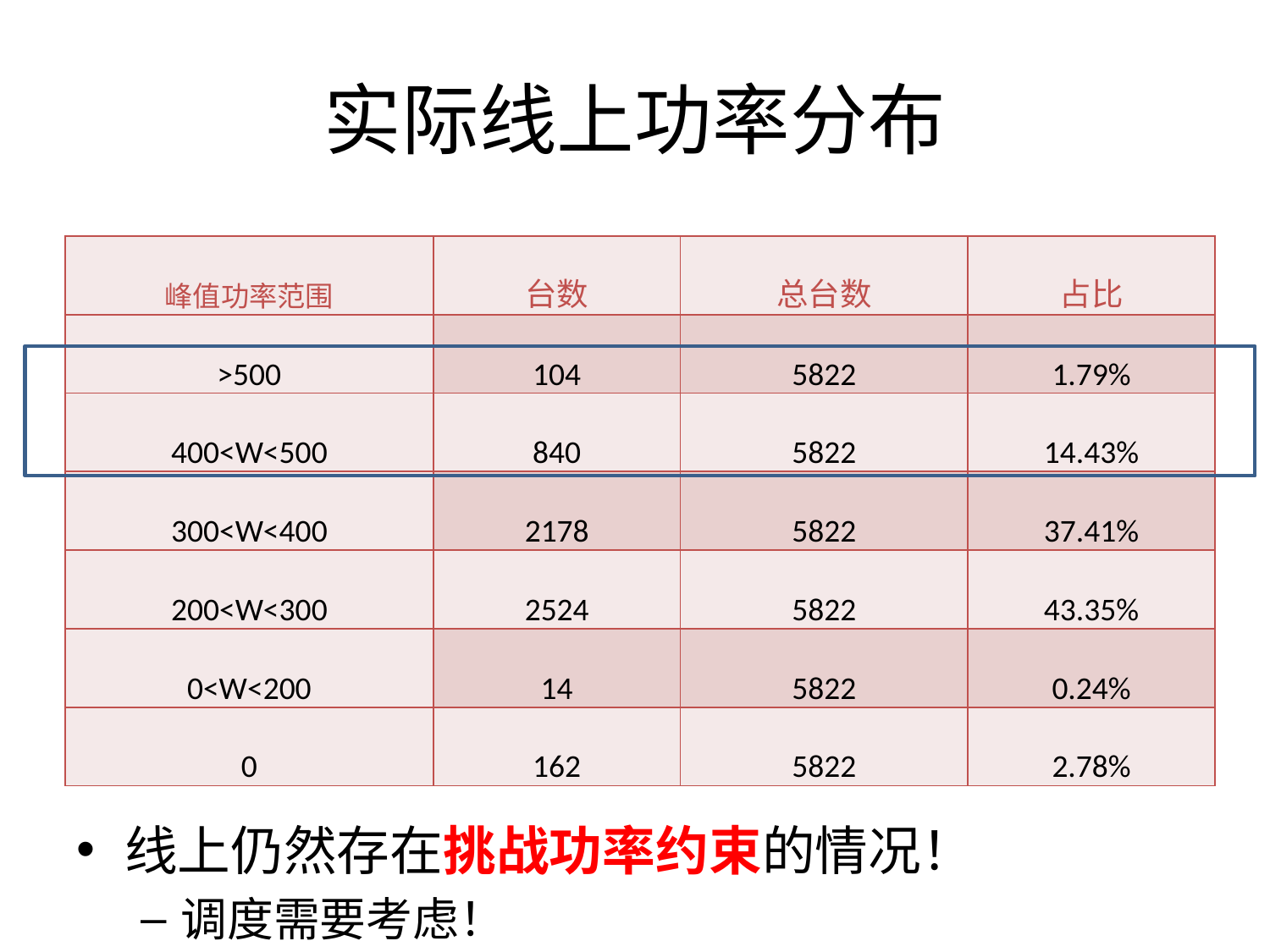

# 实际线上功率分布
| 峰值功率范围 | 台数 | 总台数 | 占比 |
| --- | --- | --- | --- |
| >500 | 104 | 5822 | 1.79% |
| 400<W<500 | 840 | 5822 | 14.43% |
| 300<W<400 | 2178 | 5822 | 37.41% |
| 200<W<300 | 2524 | 5822 | 43.35% |
| 0<W<200 | 14 | 5822 | 0.24% |
| 0 | 162 | 5822 | 2.78% |

线上仍然存在挑战功率约束的情况！
调度需要考虑！